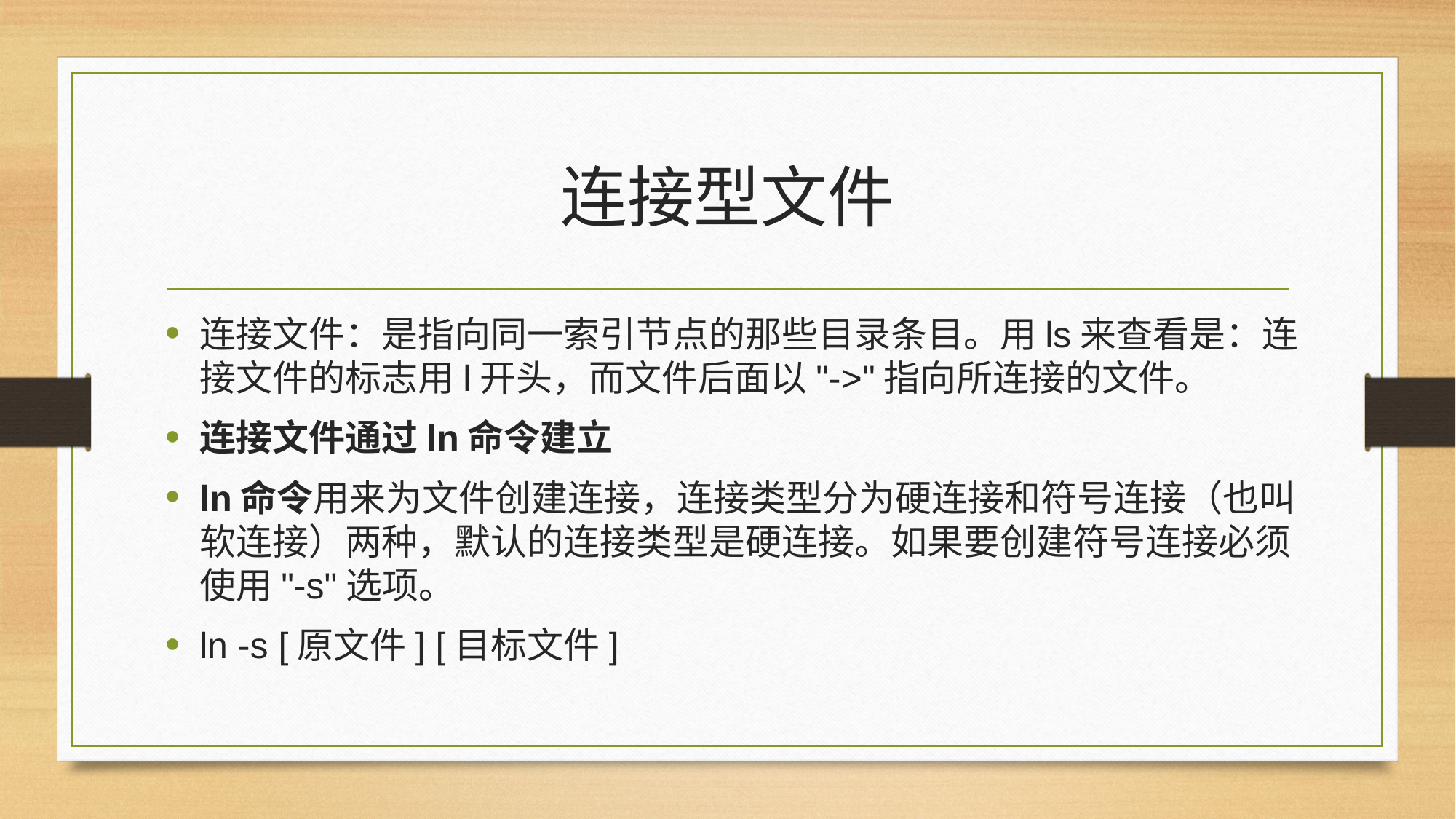

# 连接型文件
连接文件：是指向同一索引节点的那些目录条目。用ls来查看是：连接文件的标志用l开头，而文件后面以"->"指向所连接的文件。
连接文件通过ln命令建立
ln命令用来为文件创建连接，连接类型分为硬连接和符号连接（也叫软连接）两种，默认的连接类型是硬连接。如果要创建符号连接必须使用"-s"选项。
ln -s [原文件] [目标文件]